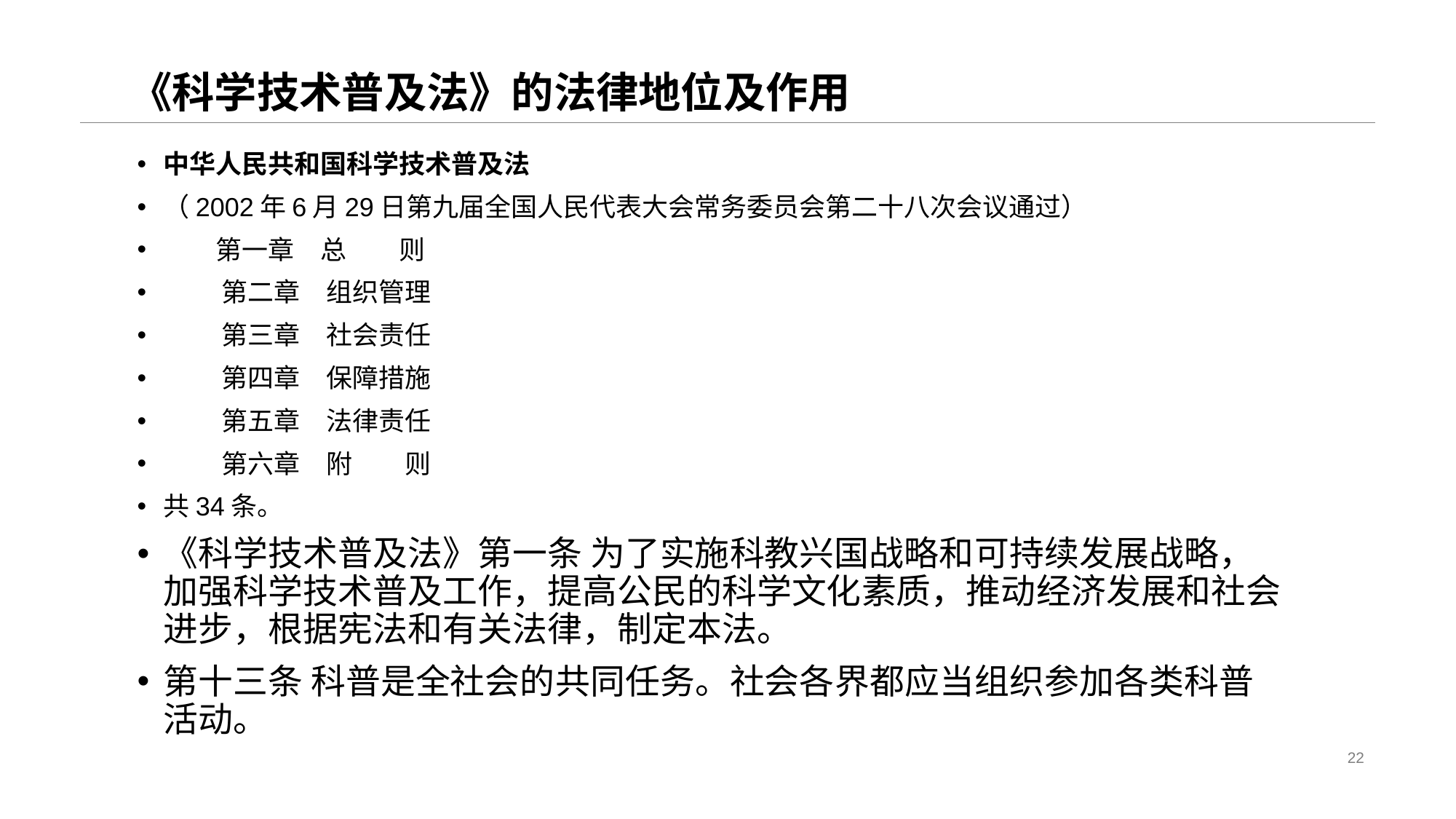

# 《科学技术普及法》的法律地位及作用
中华人民共和国科学技术普及法
（2002年6月29日第九届全国人民代表大会常务委员会第二十八次会议通过）
        第一章　总　　则
　　 第二章　组织管理
　　 第三章　社会责任
　　 第四章　保障措施
　　 第五章　法律责任
　　 第六章　附　　则
共34条。
《科学技术普及法》第一条 为了实施科教兴国战略和可持续发展战略，加强科学技术普及工作，提高公民的科学文化素质，推动经济发展和社会进步，根据宪法和有关法律，制定本法。
第十三条 科普是全社会的共同任务。社会各界都应当组织参加各类科普活动。

22